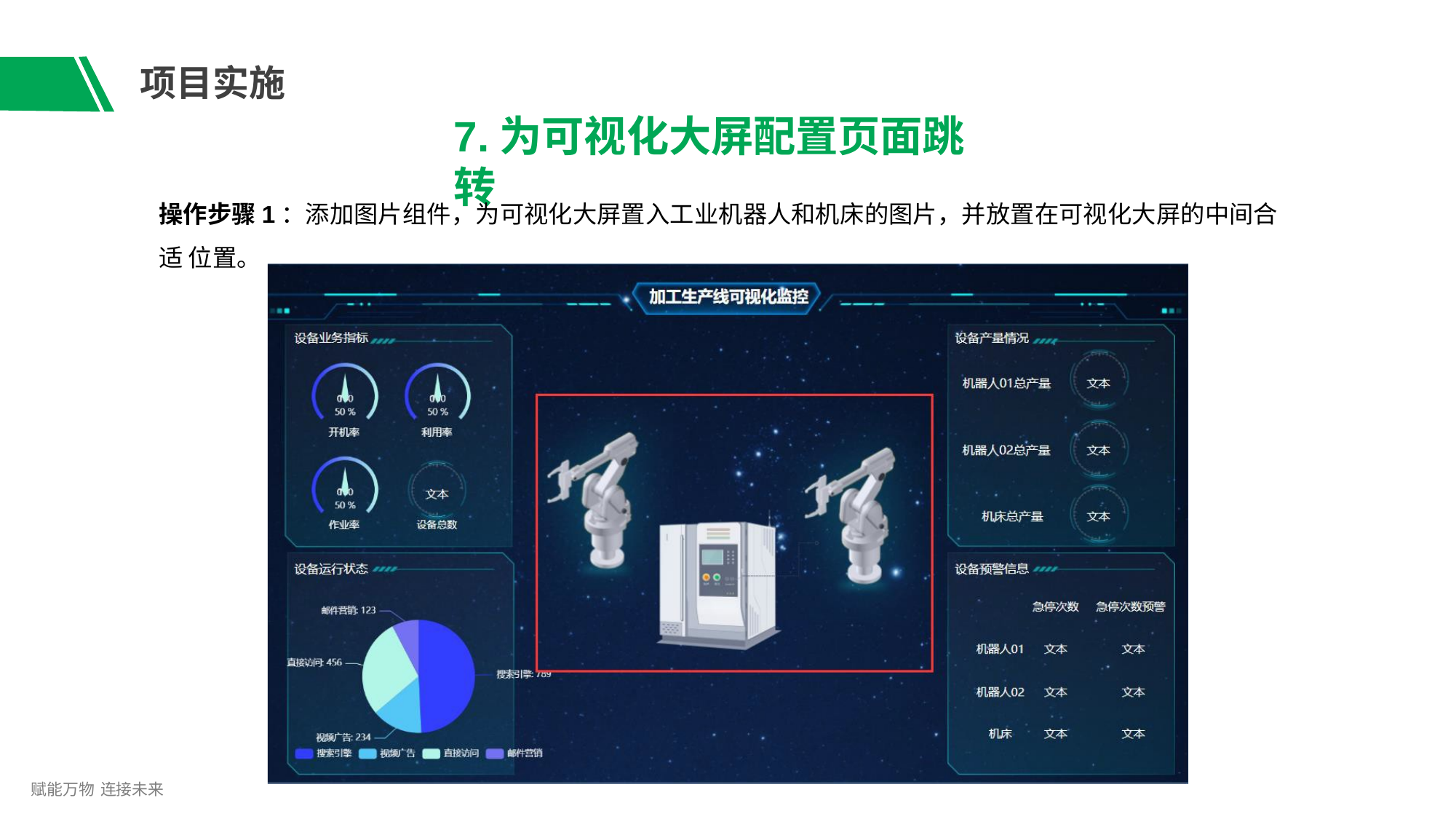

# 项目实施
7.为可视化大屏配置页面跳转
操作步骤1：添加图片组件，为可视化大屏置入工业机器人和机床的图片，并放置在可视化大屏的中间合适 位置。

赋能万物 连接未来